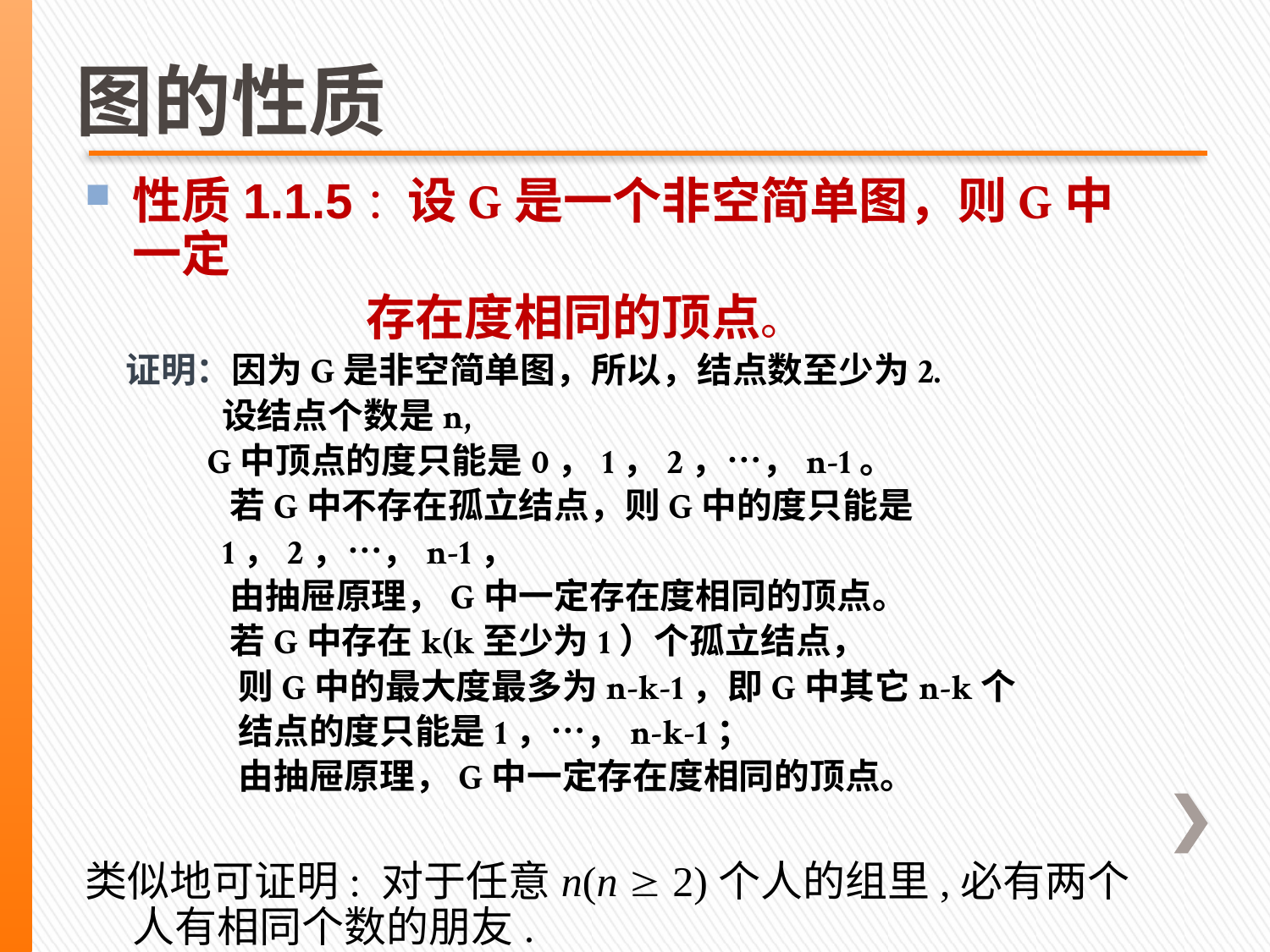

图的性质
性质1.1.5：设G是一个非空简单图，则G中一定
                        存在度相同的顶点。
    证明：因为G是非空简单图，所以，结点数至少为2.
                设结点个数是n,
                 G中顶点的度只能是0，1，2，…，n-1。
                 若G中不存在孤立结点，则G中的度只能是
                   1，2，…，n-1，
                 由抽屉原理，G中一定存在度相同的顶点。
                 若G中存在k(k至少为1）个孤立结点，
                  则G中的最大度最多为n-k-1，即G中其它n-k个
                  结点的度只能是1，…，n-k-1；
                  由抽屉原理，G中一定存在度相同的顶点。

类似地可证明: 对于任意n(n ≥ 2)个人的组里,必有两个人有相同个数的朋友.